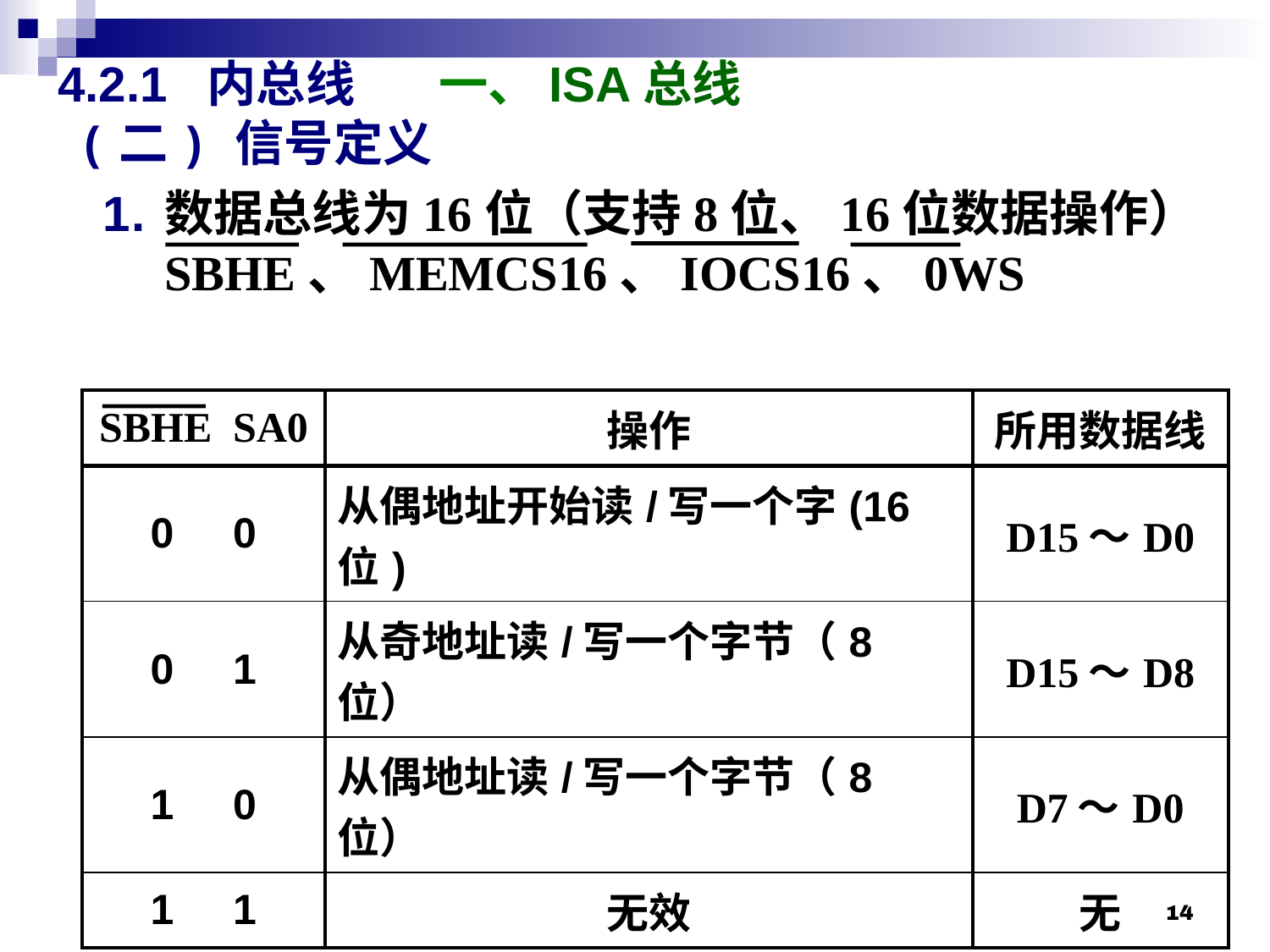

# 4.2.1  内总线 	一、ISA总线
(二) 信号定义
数据总线为16位（支持8位、16位数据操作）
SBHE、MEMCS16、IOCS16、0WS

| SBHE SA0 | 操作 | 所用数据线 |
| --- | --- | --- |
| 0 0 | 从偶地址开始读/写一个字(16位) | D15～D0 |
| 0 1 | 从奇地址读/写一个字节（8位） | D15～D8 |
| 1 0 | 从偶地址读/写一个字节（8位） | D7～D0 |
| 1 1 | 无效 | 无 |

14